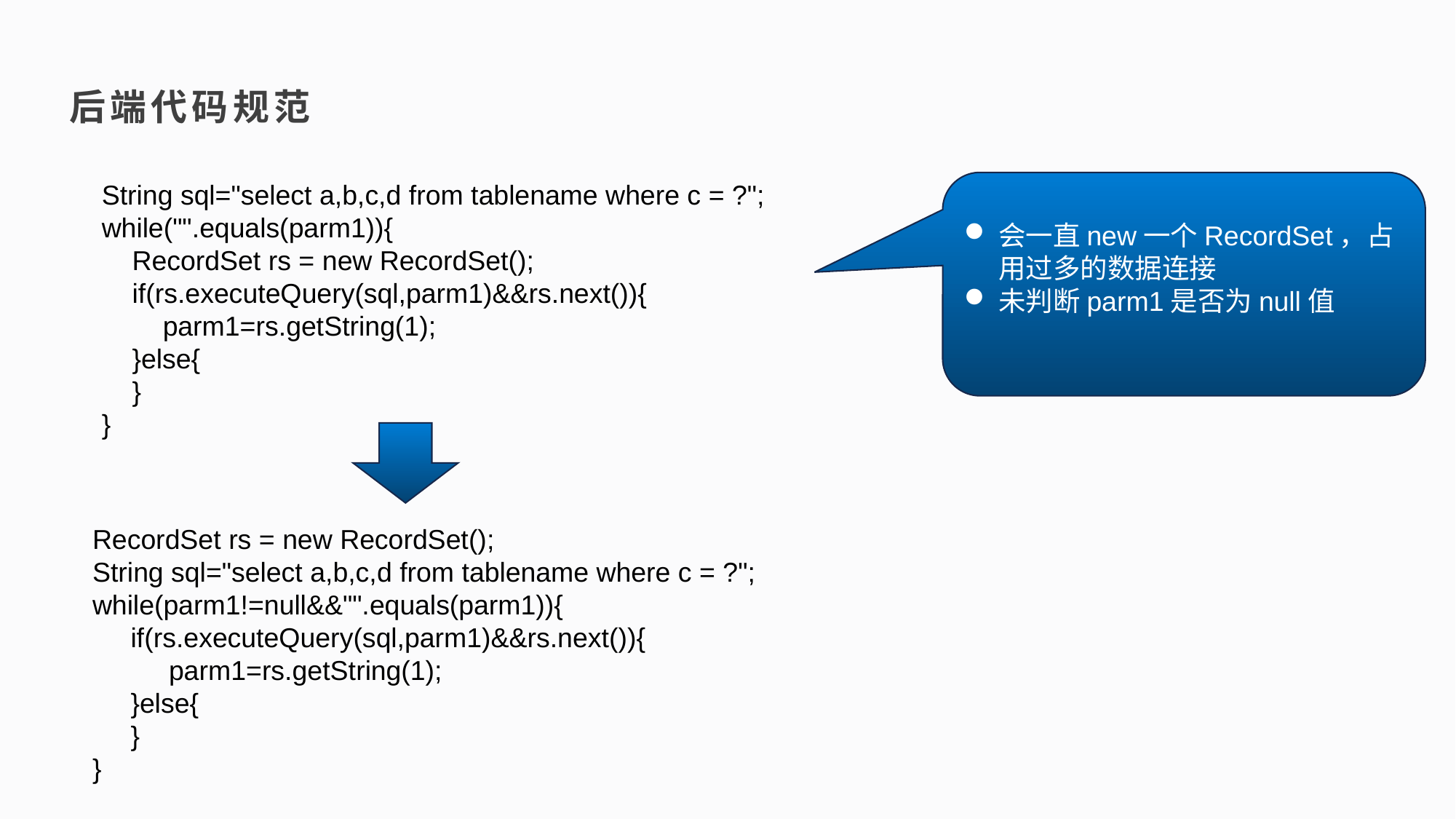

后端代码规范
String sql="select a,b,c,d from tablename where c = ?";
while("".equals(parm1)){
    RecordSet rs = new RecordSet();
    if(rs.executeQuery(sql,parm1)&&rs.next()){
        parm1=rs.getString(1);
    }else{
    }
}
会一直new一个RecordSet，占用过多的数据连接
未判断parm1是否为null值

RecordSet rs = new RecordSet();
String sql="select a,b,c,d from tablename where c = ?";
while(parm1!=null&&"".equals(parm1)){
     if(rs.executeQuery(sql,parm1)&&rs.next()){
          parm1=rs.getString(1);
     }else{
     }
}